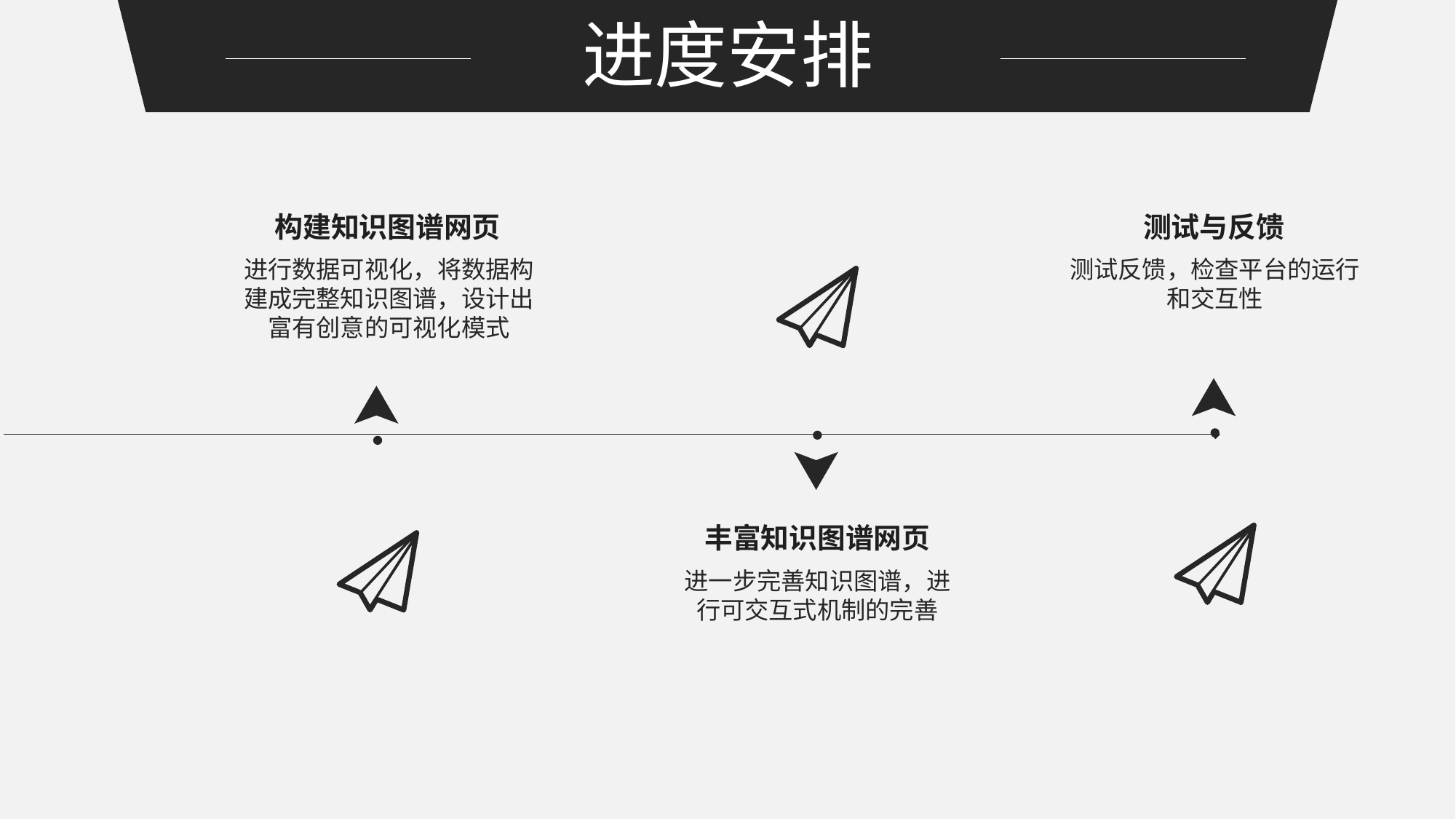

进度安排
构建知识图谱网页
进行数据可视化，将数据构建成完整知识图谱，设计出富有创意的可视化模式
测试与反馈
测试反馈，检查平台的运行和交互性

丰富知识图谱网页
进一步完善知识图谱，进行可交互式机制的完善